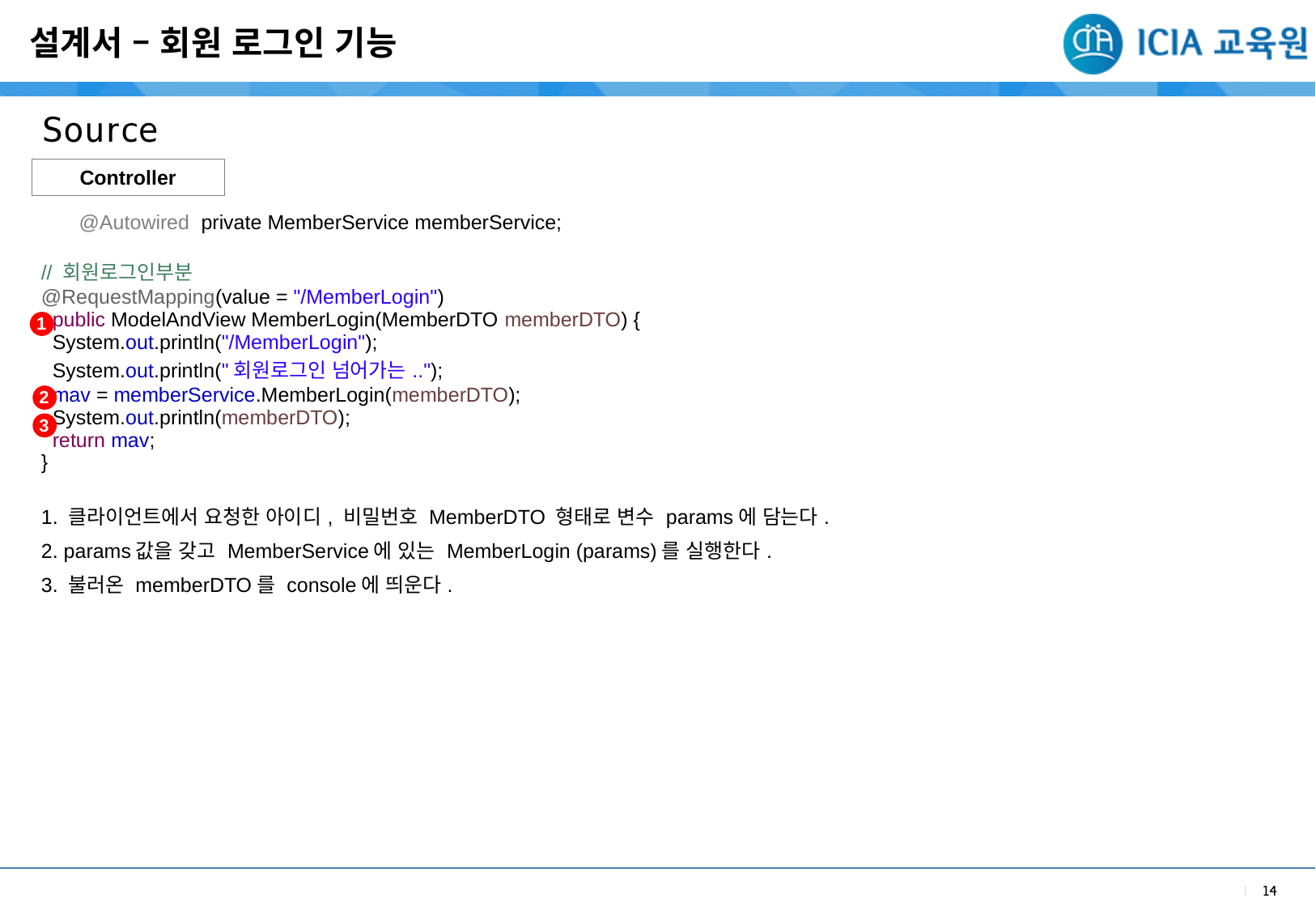

설계서 – 회원 로그인 기능
Source
Controller
| @Autowired private MemberService memberService; // 회원로그인부분 @RequestMapping(value = "/MemberLogin") public ModelAndView MemberLogin(MemberDTO memberDTO) { System.out.println("/MemberLogin"); System.out.println("회원로그인 넘어가는.."); mav = memberService.MemberLogin(memberDTO); System.out.println(memberDTO); return mav; } |
| --- |
| 1. 클라이언트에서 요청한 아이디, 비밀번호 MemberDTO 형태로 변수 params에 담는다. 2. params값을 갖고 MemberService에 있는 MemberLogin (params)를 실행한다. 3. 불러온 memberDTO를 console에 띄운다. |
1

2

3